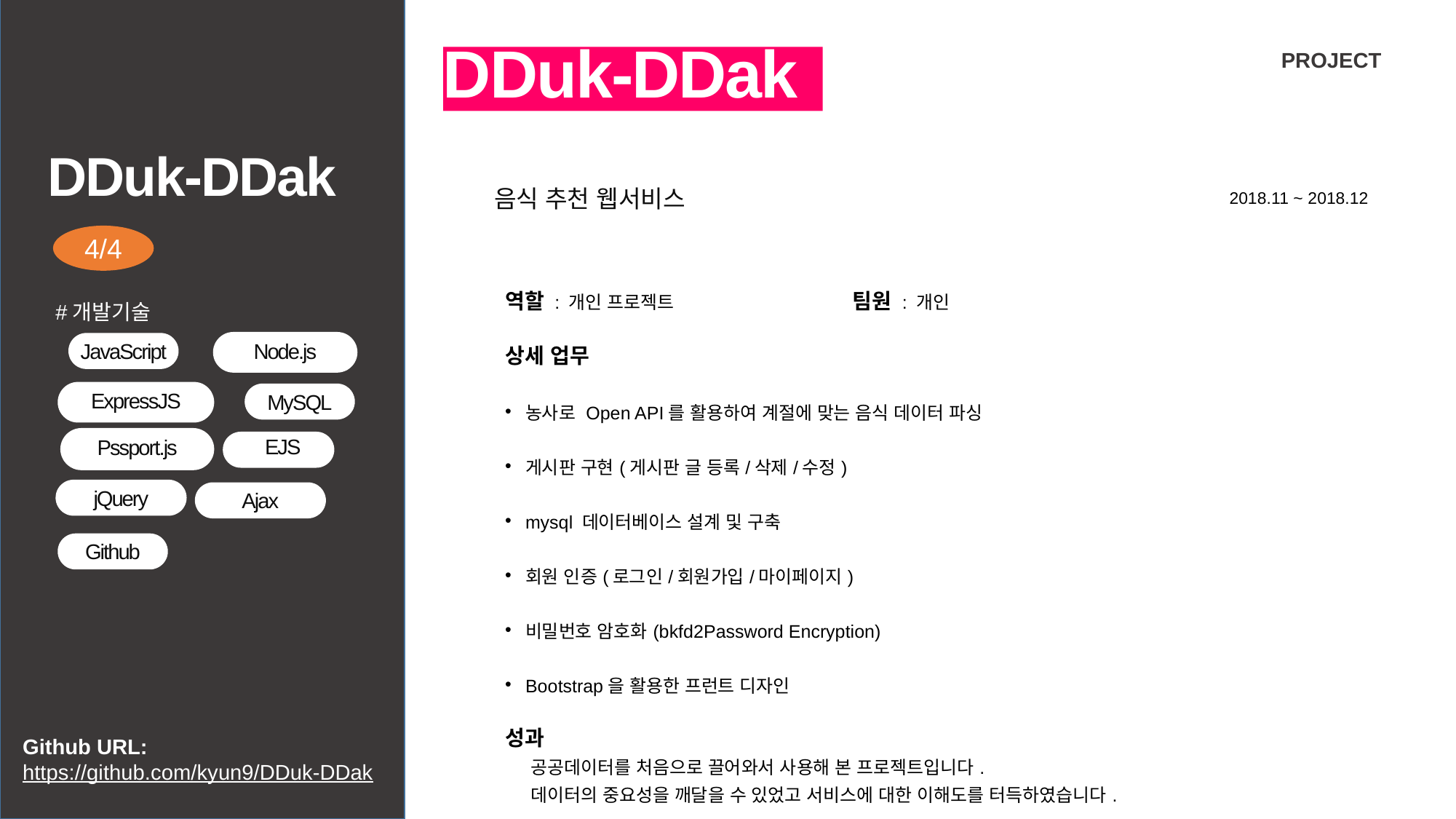

PROJECT
DDuk-DDak
DDuk-DDak
음식 추천 웹서비스
2018.11 ~ 2018.12

4/4
| 역할 : 개인 프로젝트 팀원 : 개인 상세 업무 농사로 Open API를 활용하여 계절에 맞는 음식 데이터 파싱 게시판 구현(게시판 글 등록/삭제/수정) mysql 데이터베이스 설계 및 구축 회원 인증(로그인/회원가입/마이페이지) 비밀번호 암호화(bkfd2Password Encryption) Bootstrap을 활용한 프런트 디자인 성과 공공데이터를 처음으로 끌어와서 사용해 본 프로젝트입니다. 데이터의 중요성을 깨달을 수 있었고 서비스에 대한 이해도를 터득하였습니다. |
| --- |
|  |
#개발기술

Node.js

JavaScript

ExpressJS

MySQL

Pssport.js

EJS

jQuery

Ajax

Github
Github URL:
https://github.com/kyun9/DDuk-DDak